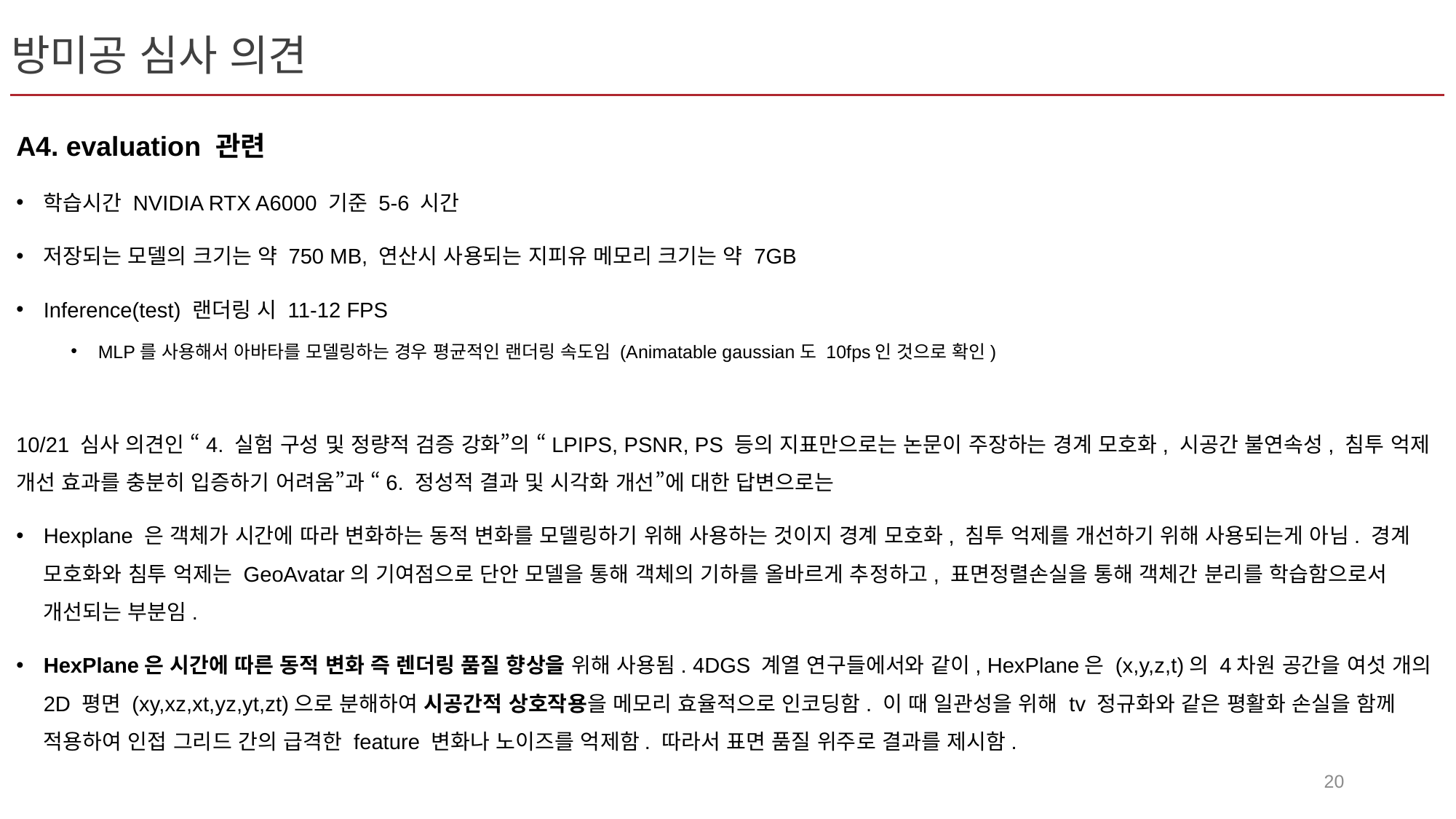

# 방미공 심사 의견
A4. evaluation 관련
학습시간 NVIDIA RTX A6000 기준 5-6 시간
저장되는 모델의 크기는 약 750 MB, 연산시 사용되는 지피유 메모리 크기는 약 7GB
Inference(test) 랜더링 시 11-12 FPS
MLP를 사용해서 아바타를 모델링하는 경우 평균적인 랜더링 속도임 (Animatable gaussian도 10fps인 것으로 확인)

10/21 심사 의견인 “4. 실험 구성 및 정량적 검증 강화”의 “LPIPS, PSNR, PS 등의 지표만으로는 논문이 주장하는 경계 모호화, 시공간 불연속성, 침투 억제 개선 효과를 충분히 입증하기 어려움”과 “6. 정성적 결과 및 시각화 개선”에 대한 답변으로는
Hexplane 은 객체가 시간에 따라 변화하는 동적 변화를 모델링하기 위해 사용하는 것이지 경계 모호화, 침투 억제를 개선하기 위해 사용되는게 아님. 경계 모호화와 침투 억제는 GeoAvatar의 기여점으로 단안 모델을 통해 객체의 기하를 올바르게 추정하고, 표면정렬손실을 통해 객체간 분리를 학습함으로서 개선되는 부분임.
HexPlane은 시간에 따른 동적 변화 즉 렌더링 품질 향상을 위해 사용됨. 4DGS 계열 연구들에서와 같이, HexPlane은 (x,y,z,t)의 4차원 공간을 여섯 개의 2D 평면 (xy,xz,xt,yz,yt,zt)으로 분해하여 시공간적 상호작용을 메모리 효율적으로 인코딩함. 이 때 일관성을 위해 tv 정규화와 같은 평활화 손실을 함께 적용하여 인접 그리드 간의 급격한 feature 변화나 노이즈를 억제함. 따라서 표면 품질 위주로 결과를 제시함.

20